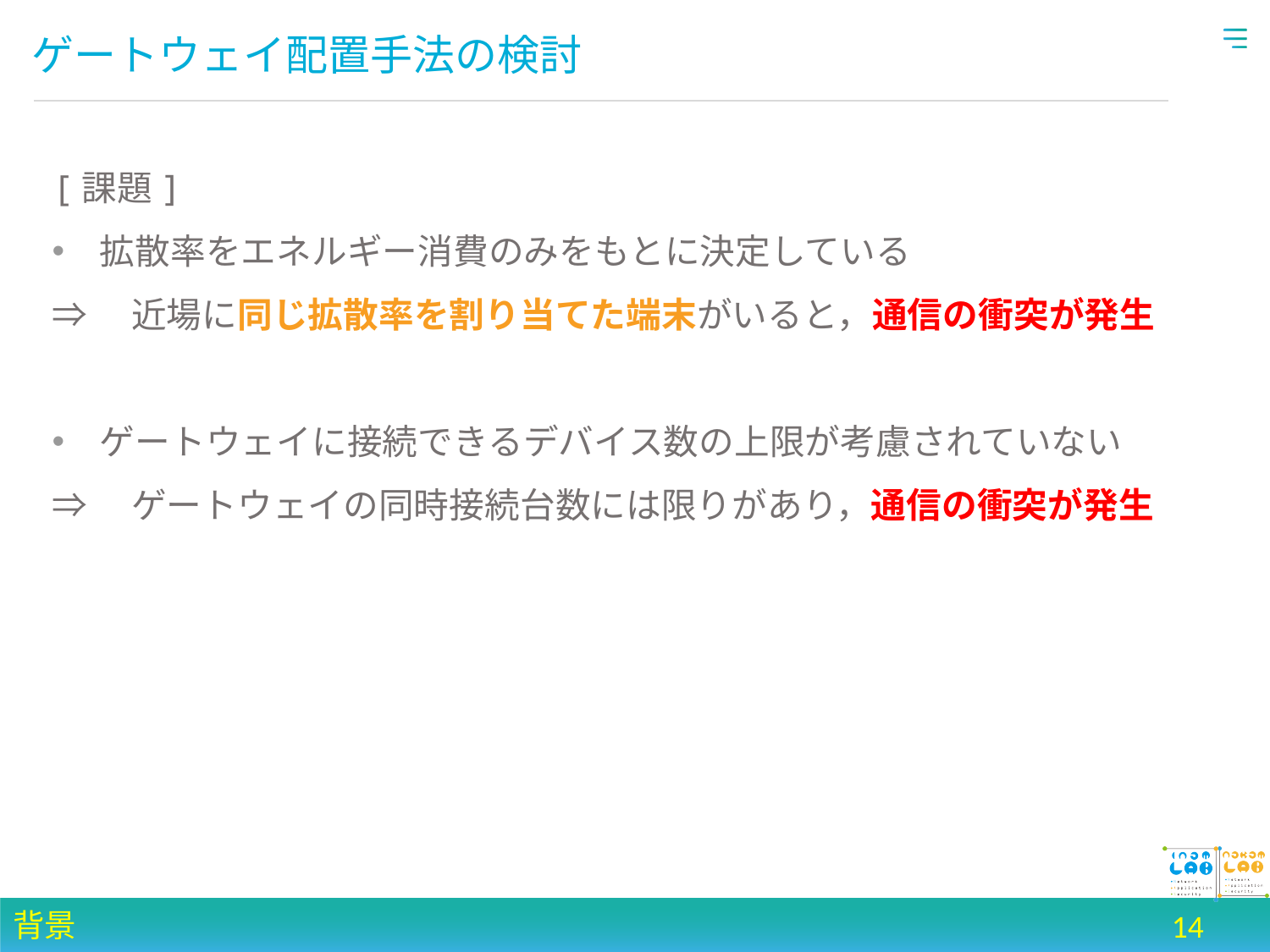

# ゲートウェイ配置手法の検討
[課題]
拡散率をエネルギー消費のみをもとに決定している
⇒　近場に同じ拡散率を割り当てた端末がいると，通信の衝突が発生
ゲートウェイに接続できるデバイス数の上限が考慮されていない
⇒　ゲートウェイの同時接続台数には限りがあり，通信の衝突が発生
背景